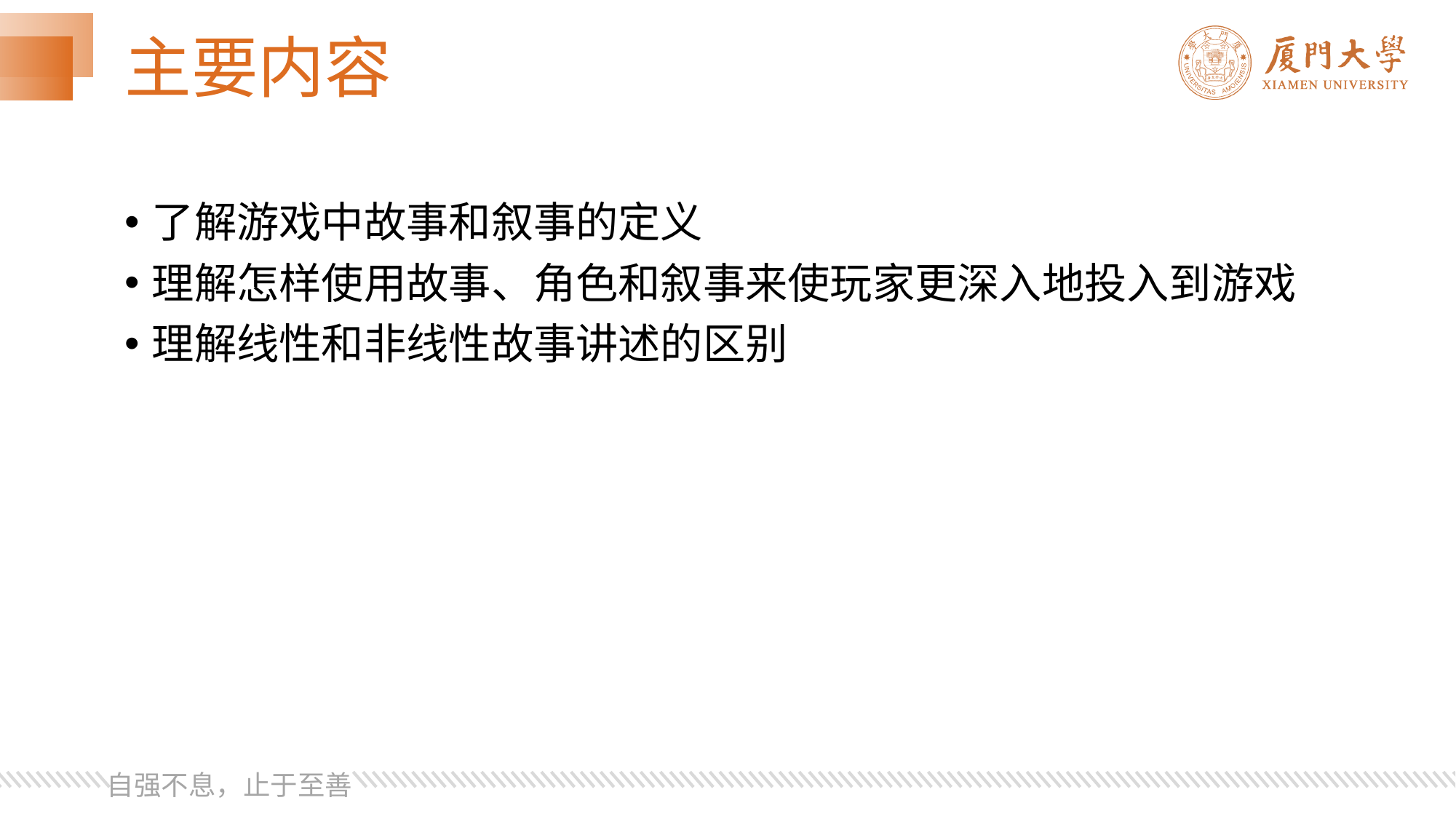

# 主要内容
了解游戏中故事和叙事的定义
理解怎样使用故事、角色和叙事来使玩家更深入地投入到游戏
理解线性和非线性故事讲述的区别